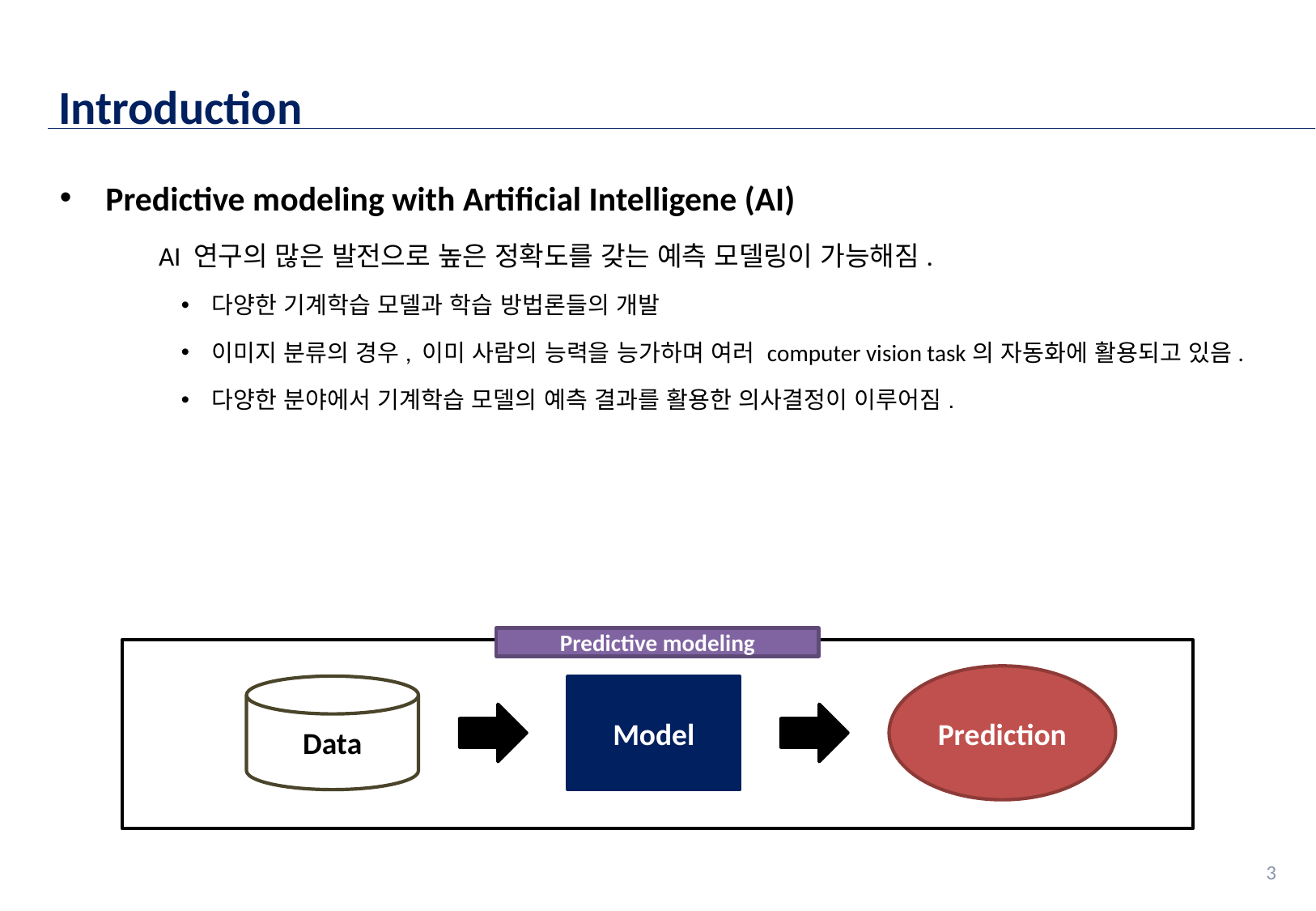

Introduction
Predictive modeling with Artificial Intelligene (AI)
AI 연구의 많은 발전으로 높은 정확도를 갖는 예측 모델링이 가능해짐.
다양한 기계학습 모델과 학습 방법론들의 개발
이미지 분류의 경우, 이미 사람의 능력을 능가하며 여러 computer vision task의 자동화에 활용되고 있음.
다양한 분야에서 기계학습 모델의 예측 결과를 활용한 의사결정이 이루어짐.

Predictive modeling

Prediction
Data
Model

3